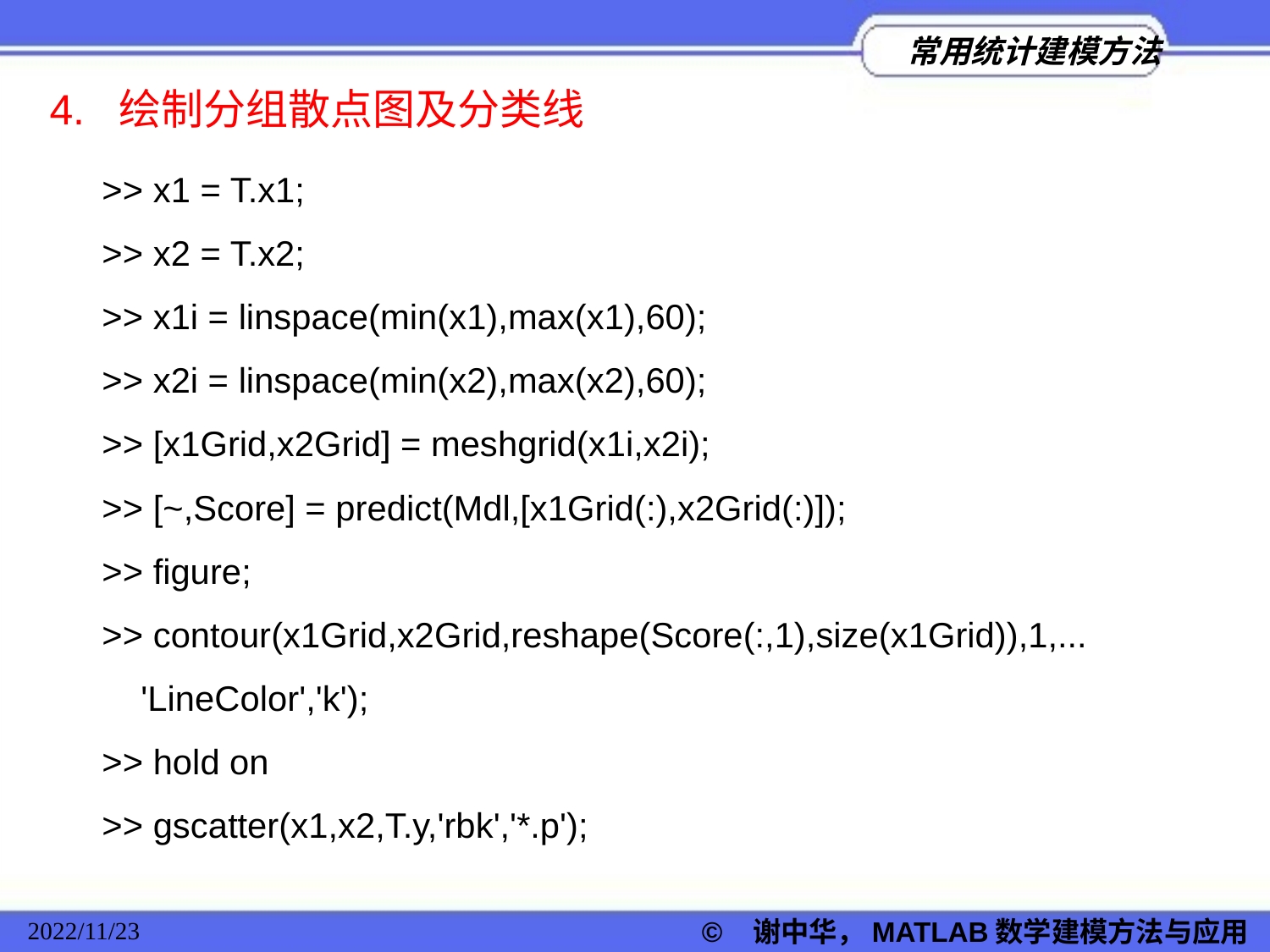

4.  绘制分组散点图及分类线
>> x1 = T.x1;
>> x2 = T.x2;
>> x1i = linspace(min(x1),max(x1),60);
>> x2i = linspace(min(x2),max(x2),60);
>> [x1Grid,x2Grid] = meshgrid(x1i,x2i);
>> [~,Score] = predict(Mdl,[x1Grid(:),x2Grid(:)]);
>> figure;
>> contour(x1Grid,x2Grid,reshape(Score(:,1),size(x1Grid)),1,...
    'LineColor','k');
>> hold on
>> gscatter(x1,x2,T.y,'rbk','*.p');
©   谢中华，MATLAB数学建模方法与应用
2022/11/23